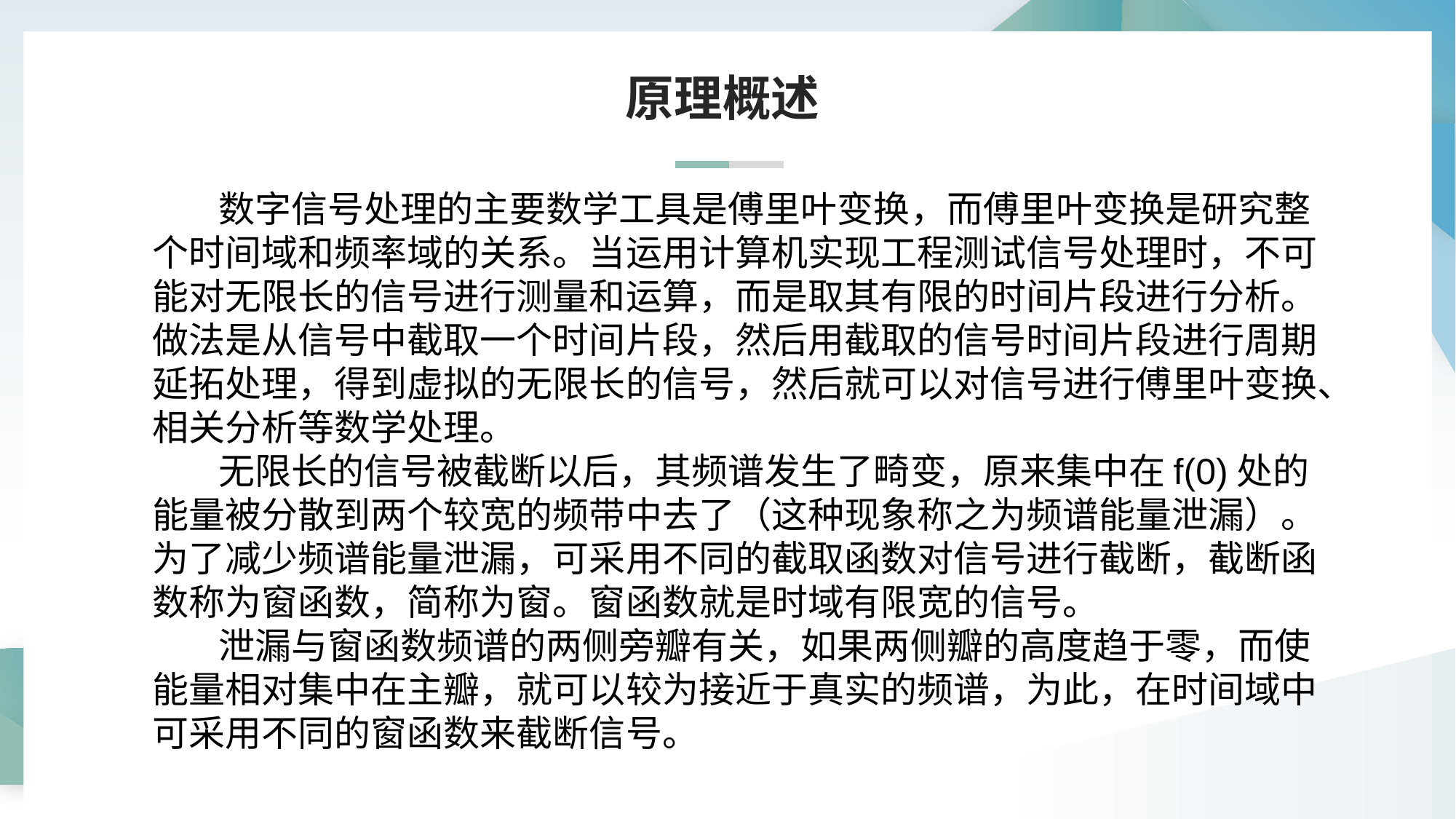

原理概述
       数字信号处理的主要数学工具是傅里叶变换，而傅里叶变换是研究整个时间域和频率域的关系。当运用计算机实现工程测试信号处理时，不可能对无限长的信号进行测量和运算，而是取其有限的时间片段进行分析。做法是从信号中截取一个时间片段，然后用截取的信号时间片段进行周期延拓处理，得到虚拟的无限长的信号，然后就可以对信号进行傅里叶变换、相关分析等数学处理。
       无限长的信号被截断以后，其频谱发生了畸变，原来集中在f(0)处的能量被分散到两个较宽的频带中去了（这种现象称之为频谱能量泄漏）。为了减少频谱能量泄漏，可采用不同的截取函数对信号进行截断，截断函数称为窗函数，简称为窗。窗函数就是时域有限宽的信号。
       泄漏与窗函数频谱的两侧旁瓣有关，如果两侧瓣的高度趋于零，而使能量相对集中在主瓣，就可以较为接近于真实的频谱，为此，在时间域中可采用不同的窗函数来截断信号。